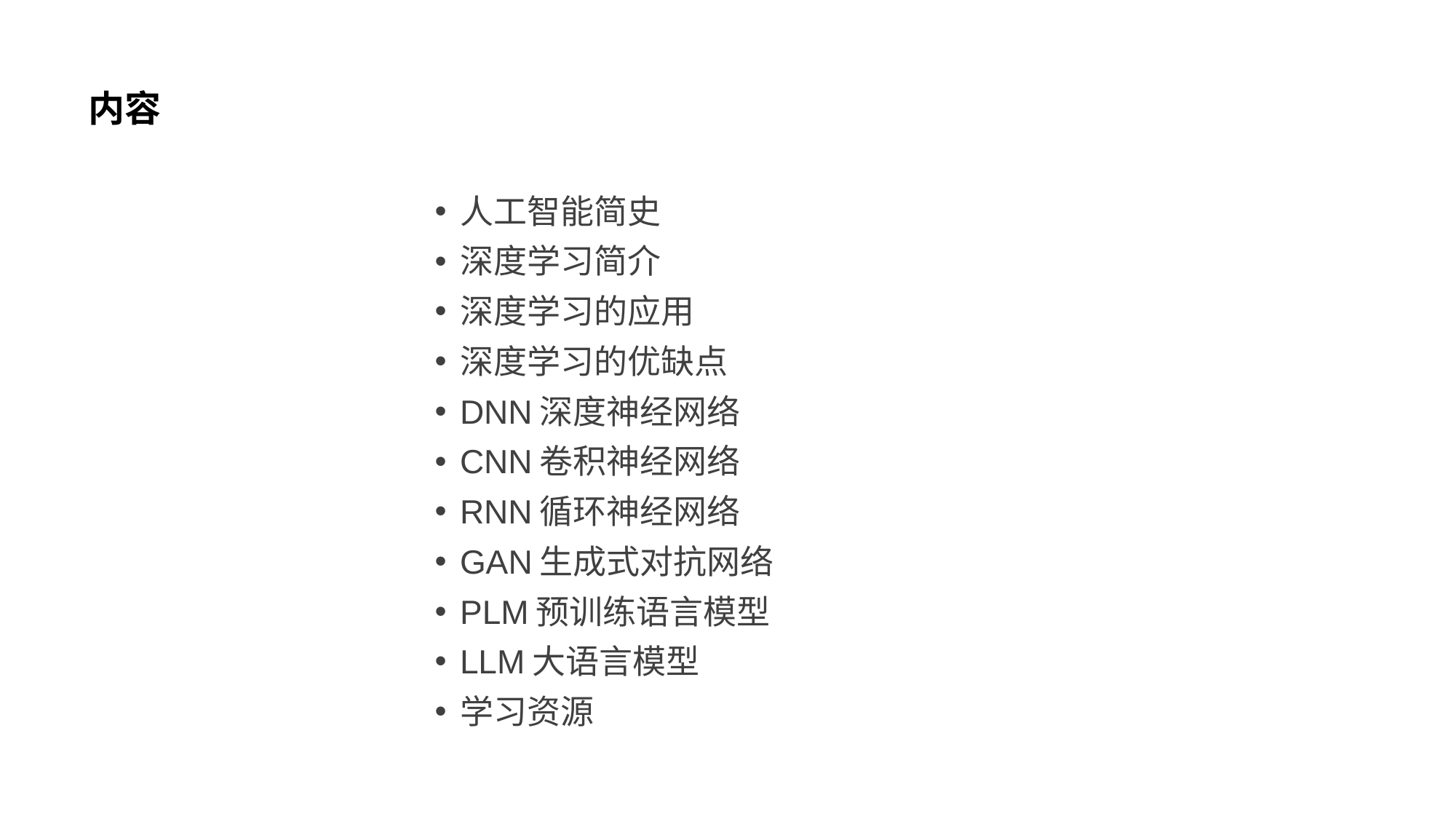

# 内容
人工智能简史
深度学习简介
深度学习的应用
深度学习的优缺点
DNN深度神经网络
CNN卷积神经网络
RNN循环神经网络
GAN生成式对抗网络
PLM预训练语言模型
LLM大语言模型
学习资源